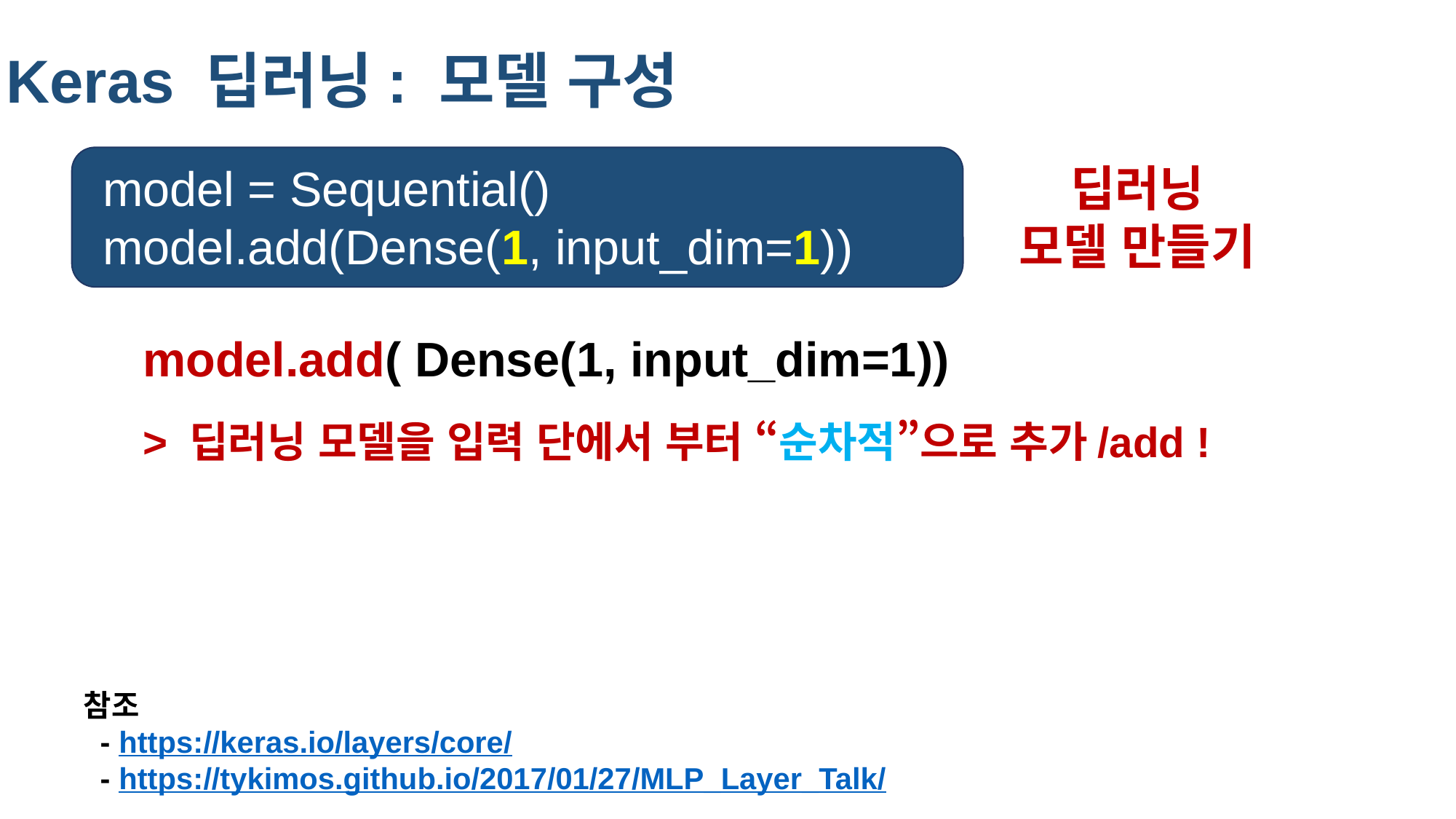

Keras 딥러닝: 모델 구성

model = Sequential()
model.add(Dense(1, input_dim=1))
딥러닝
모델 만들기
model.add( Dense(1, input_dim=1))

> 딥러닝 모델을 입력 단에서 부터 “순차적”으로 추가/add !
참조
  - https://keras.io/layers/core/
  - https://tykimos.github.io/2017/01/27/MLP_Layer_Talk/